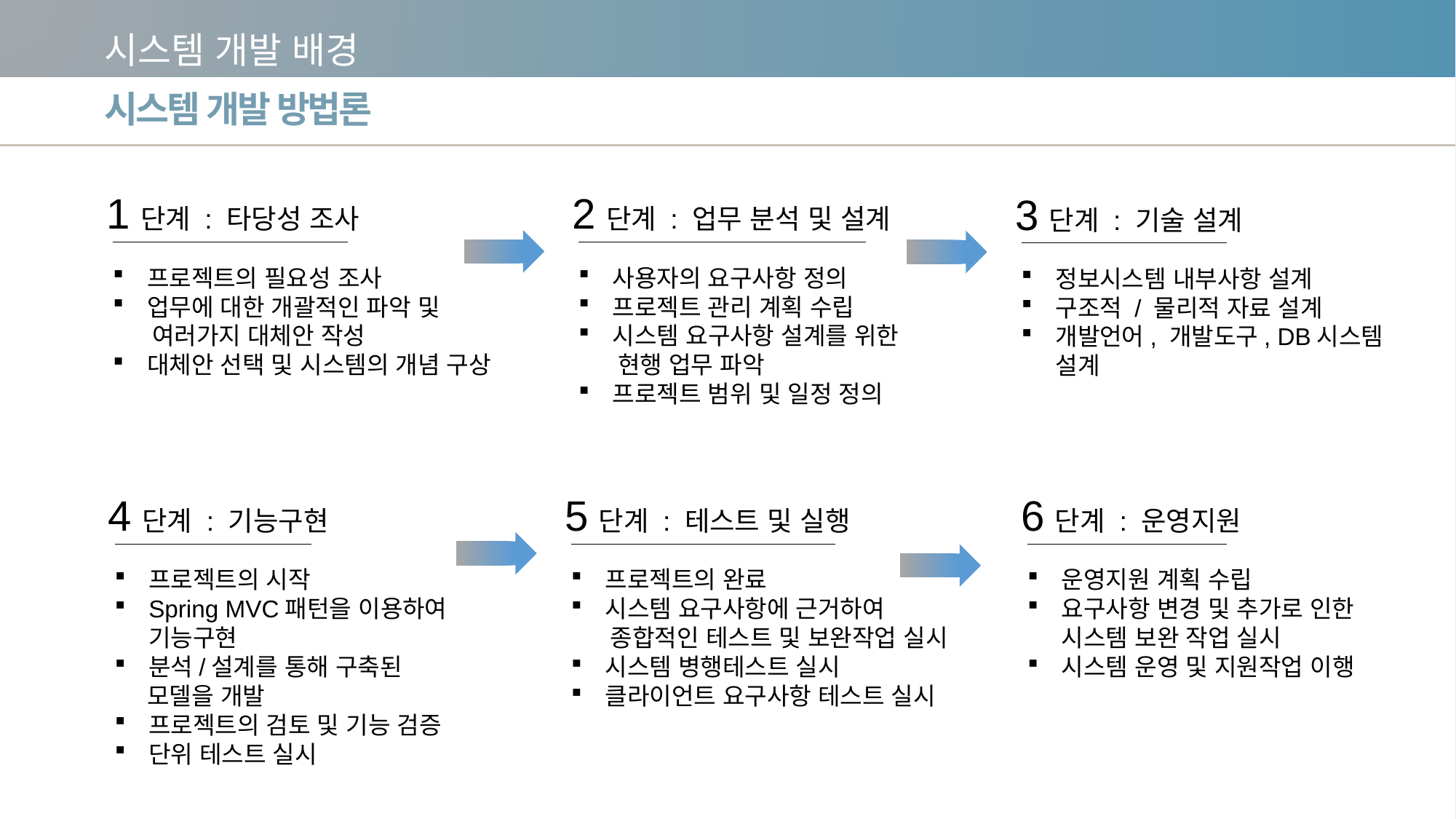

시스템 개발 배경

시스템 개발 방법론
1단계 : 타당성 조사
프로젝트의 필요성 조사
업무에 대한 개괄적인 파악 및
     여러가지 대체안 작성
대체안 선택 및 시스템의 개념 구상
2단계 : 업무 분석 및 설계
사용자의 요구사항 정의
프로젝트 관리 계획 수립
시스템 요구사항 설계를 위한
     현행 업무 파악
프로젝트 범위 및 일정 정의
3단계 : 기술 설계
정보시스템 내부사항 설계
구조적 / 물리적 자료 설계
개발언어, 개발도구, DB시스템 설계

4단계 : 기능구현
프로젝트의 시작
Spring MVC패턴을 이용하여 기능구현
분석/설계를 통해 구축된
    모델을 개발
프로젝트의 검토 및 기능 검증
단위 테스트 실시
5단계 : 테스트 및 실행
프로젝트의 완료
시스템 요구사항에 근거하여
     종합적인 테스트 및 보완작업 실시
시스템 병행테스트 실시
클라이언트 요구사항 테스트 실시
6단계 : 운영지원
운영지원 계획 수립
요구사항 변경 및 추가로 인한 시스템 보완 작업 실시
시스템 운영 및 지원작업 이행